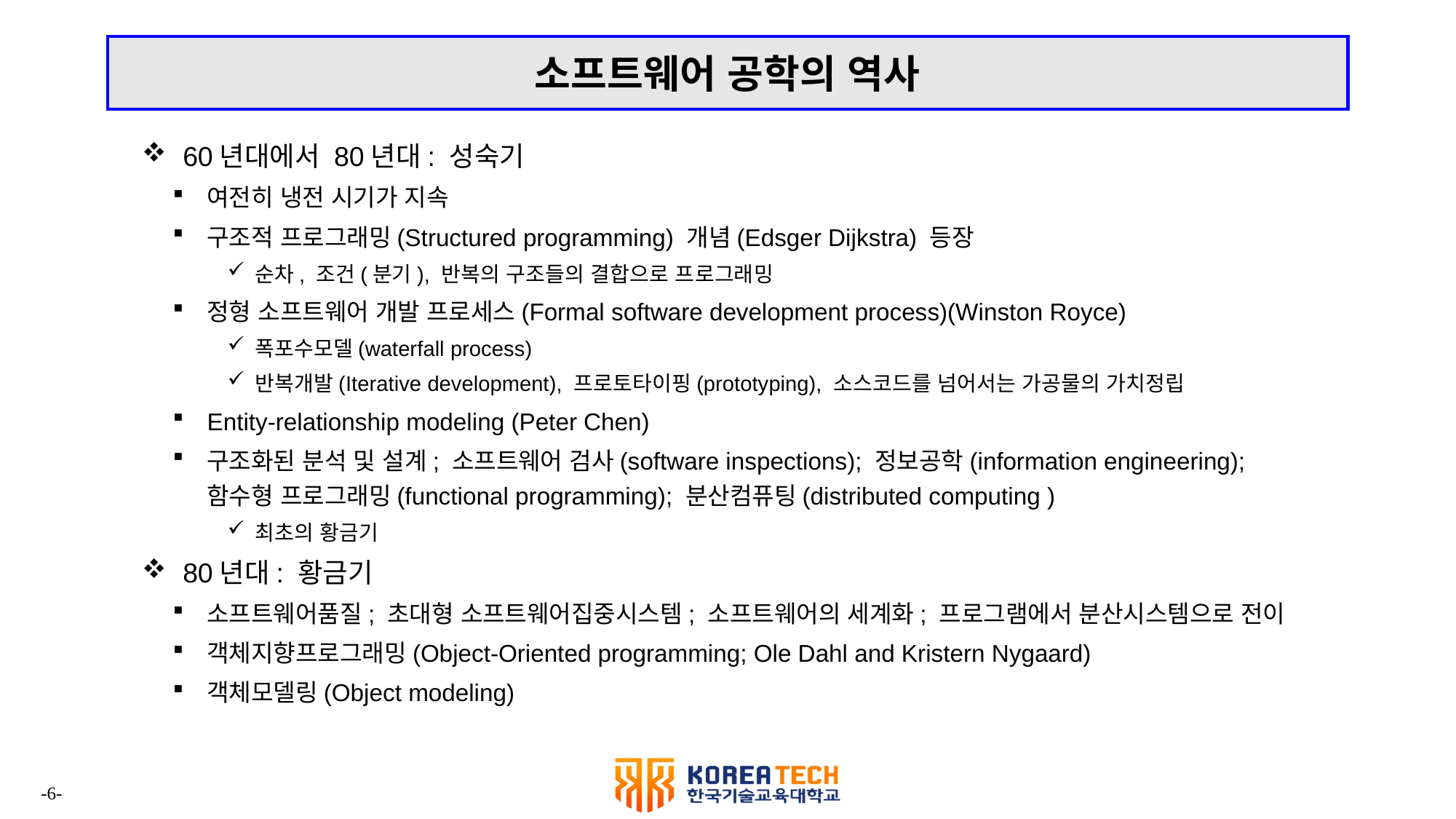

# 소프트웨어 공학의 역사
60년대에서 80년대: 성숙기
여전히 냉전 시기가 지속
구조적 프로그래밍(Structured programming) 개념(Edsger Dijkstra) 등장
순차, 조건(분기), 반복의 구조들의 결합으로 프로그래밍
정형 소프트웨어 개발 프로세스(Formal software development process)(Winston Royce)
폭포수모델(waterfall process)
반복개발(Iterative development), 프로토타이핑(prototyping), 소스코드를 넘어서는 가공물의 가치정립
Entity-relationship modeling (Peter Chen)
구조화된 분석 및 설계; 소프트웨어 검사(software inspections); 정보공학(information engineering);
함수형 프로그래밍(functional programming); 분산컴퓨팅(distributed computing )
최초의 황금기
80년대: 황금기
소프트웨어품질; 초대형 소프트웨어집중시스템; 소프트웨어의 세계화; 프로그램에서 분산시스템으로 전이
객체지향프로그래밍(Object-Oriented programming; Ole Dahl and Kristern Nygaard)
객체모델링(Object modeling)
-6-